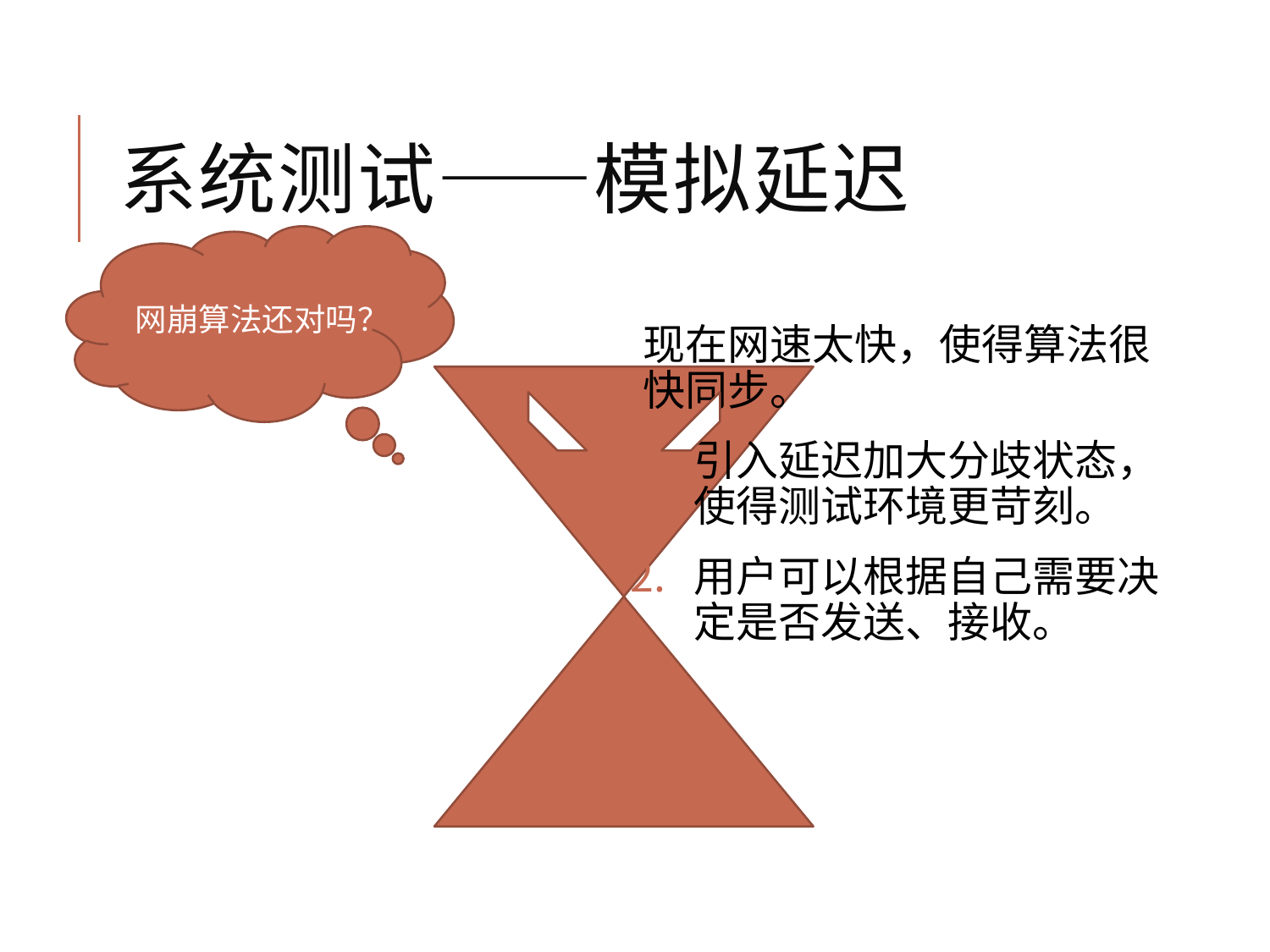

# 系统测试——模拟延迟
网崩算法还对吗？
现在网速太快，使得算法很快同步。
引入延迟加大分歧状态，使得测试环境更苛刻。
用户可以根据自己需要决定是否发送、接收。